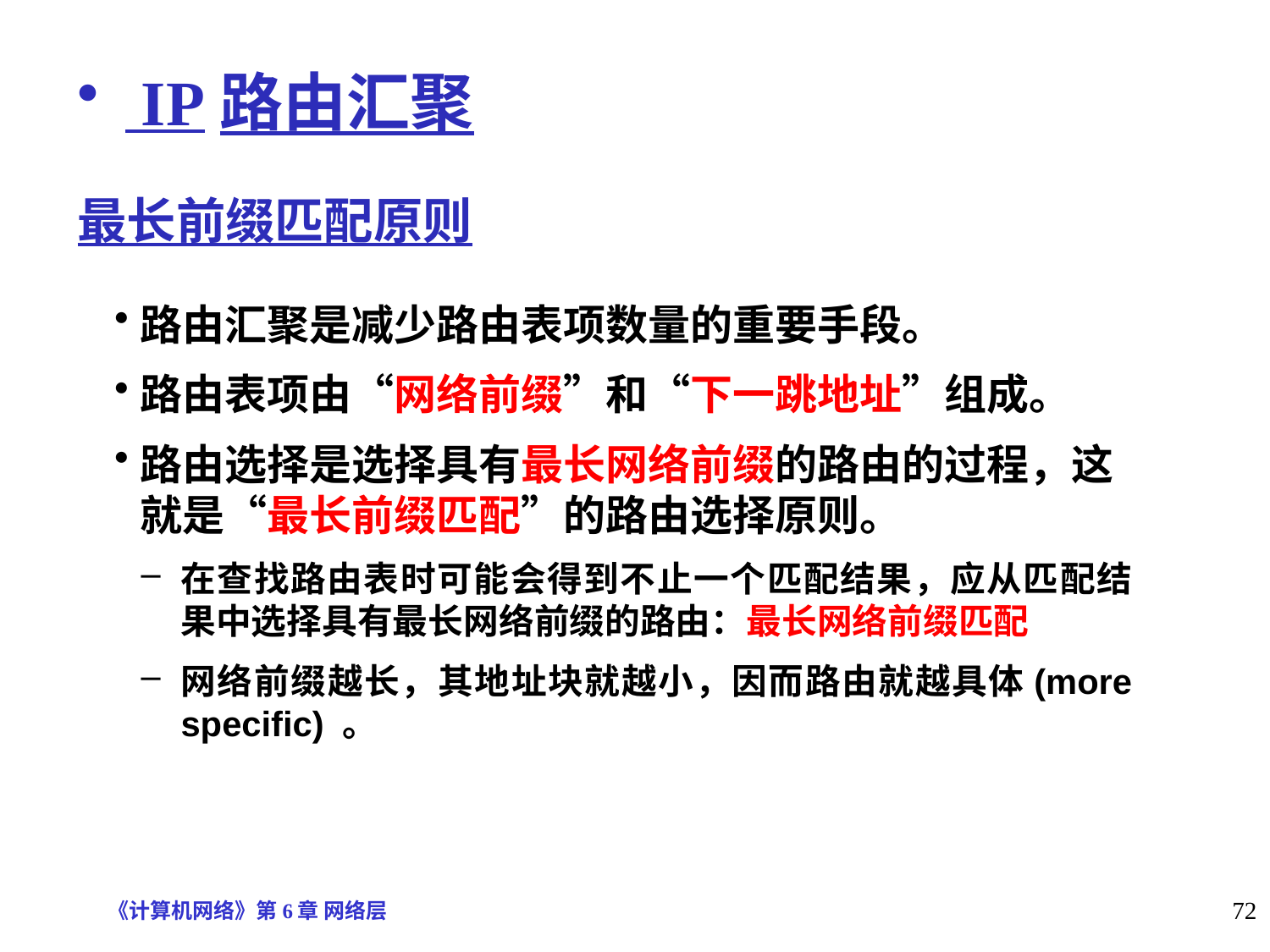

IP路由汇聚

最长前缀匹配原则

路由汇聚是减少路由表项数量的重要手段。
路由表项由“网络前缀”和“下一跳地址”组成。
路由选择是选择具有最长网络前缀的路由的过程，这就是“最长前缀匹配”的路由选择原则。
在查找路由表时可能会得到不止一个匹配结果，应从匹配结果中选择具有最长网络前缀的路由：最长网络前缀匹配
网络前缀越长，其地址块就越小，因而路由就越具体(more specific) 。

《计算机网络》第6章 网络层
72